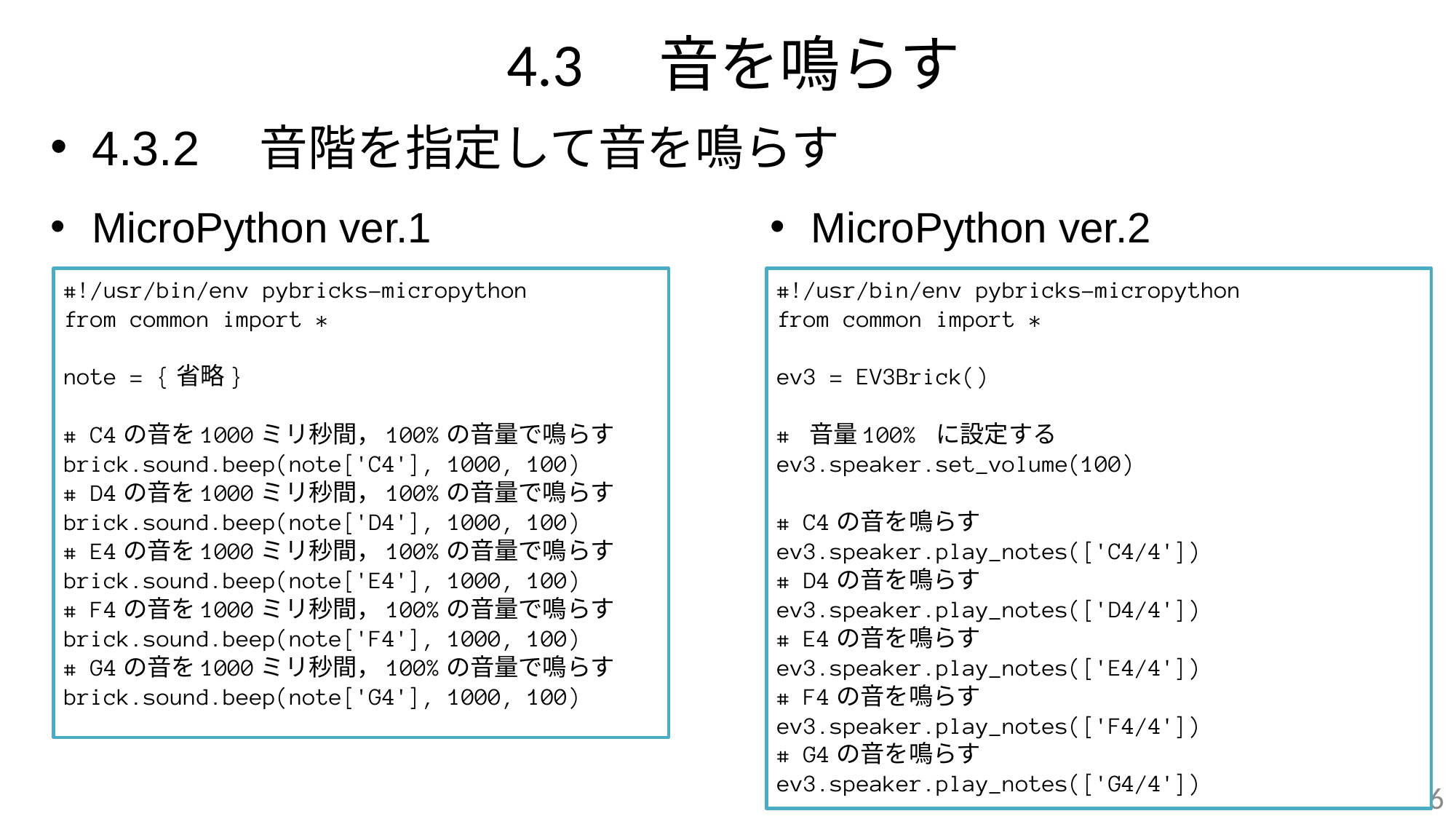

# 4.3　音を鳴らす
4.3.2　音階を指定して音を鳴らす
MicroPython ver.1
MicroPython ver.2
#!/usr/bin/env pybricks-micropython
from common import *

note = {省略}

# C4の音を1000ミリ秒間，100%の音量で鳴らす
brick.sound.beep(note['C4'], 1000, 100)
# D4の音を1000ミリ秒間，100%の音量で鳴らす
brick.sound.beep(note['D4'], 1000, 100)
# E4の音を1000ミリ秒間，100%の音量で鳴らす
brick.sound.beep(note['E4'], 1000, 100)
# F4の音を1000ミリ秒間，100%の音量で鳴らす
brick.sound.beep(note['F4'], 1000, 100)
# G4の音を1000ミリ秒間，100%の音量で鳴らす
brick.sound.beep(note['G4'], 1000, 100)
#!/usr/bin/env pybricks-micropython
from common import *

ev3 = EV3Brick()

# 音量100% に設定する
ev3.speaker.set_volume(100)

# C4の音を鳴らす
ev3.speaker.play_notes(['C4/4'])
# D4の音を鳴らす
ev3.speaker.play_notes(['D4/4'])
# E4の音を鳴らす
ev3.speaker.play_notes(['E4/4'])
# F4の音を鳴らす
ev3.speaker.play_notes(['F4/4'])
# G4の音を鳴らす
ev3.speaker.play_notes(['G4/4'])
86